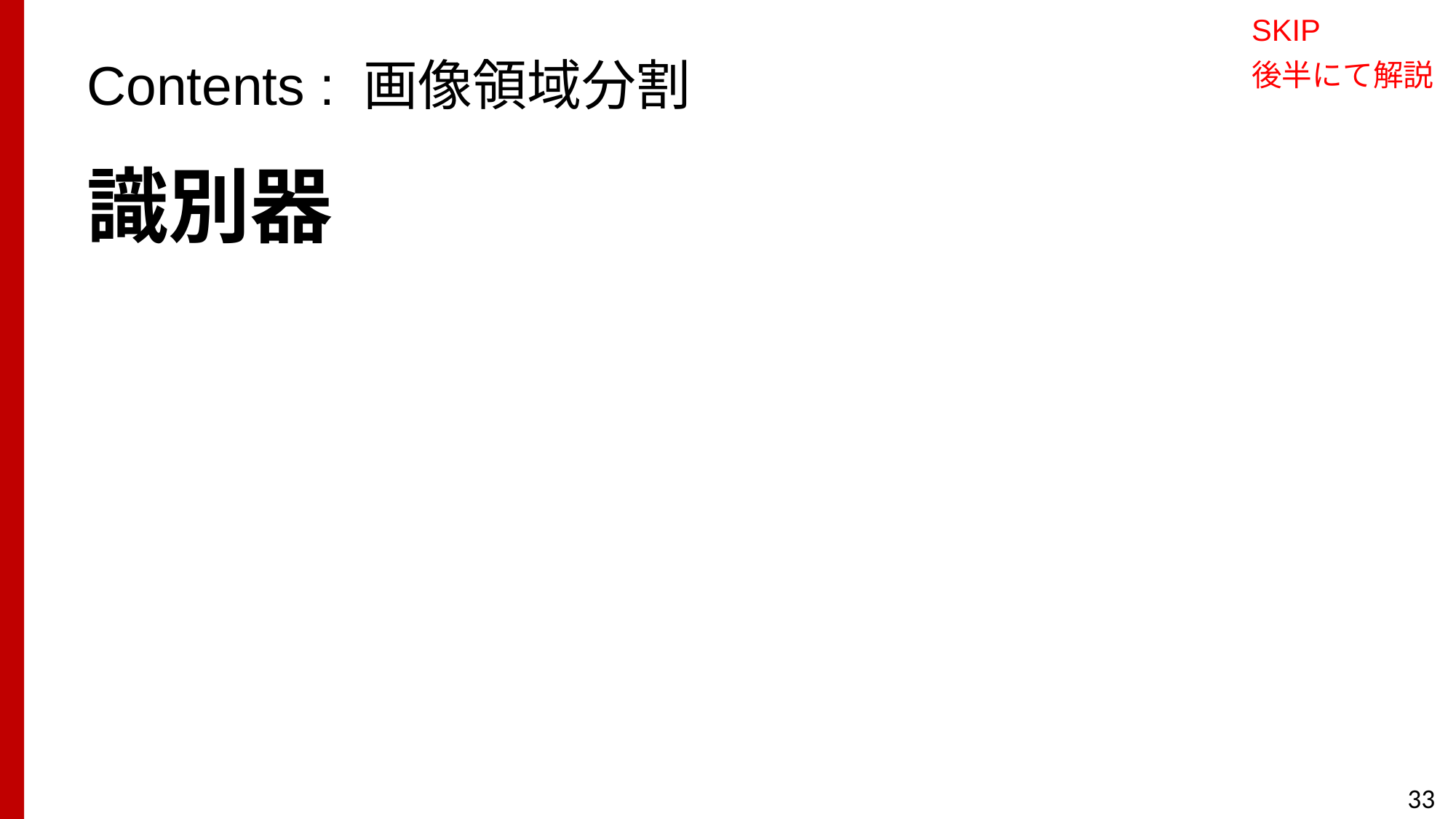

SKIP
後半にて解説
# Contents : 画像領域分割
識別器
33